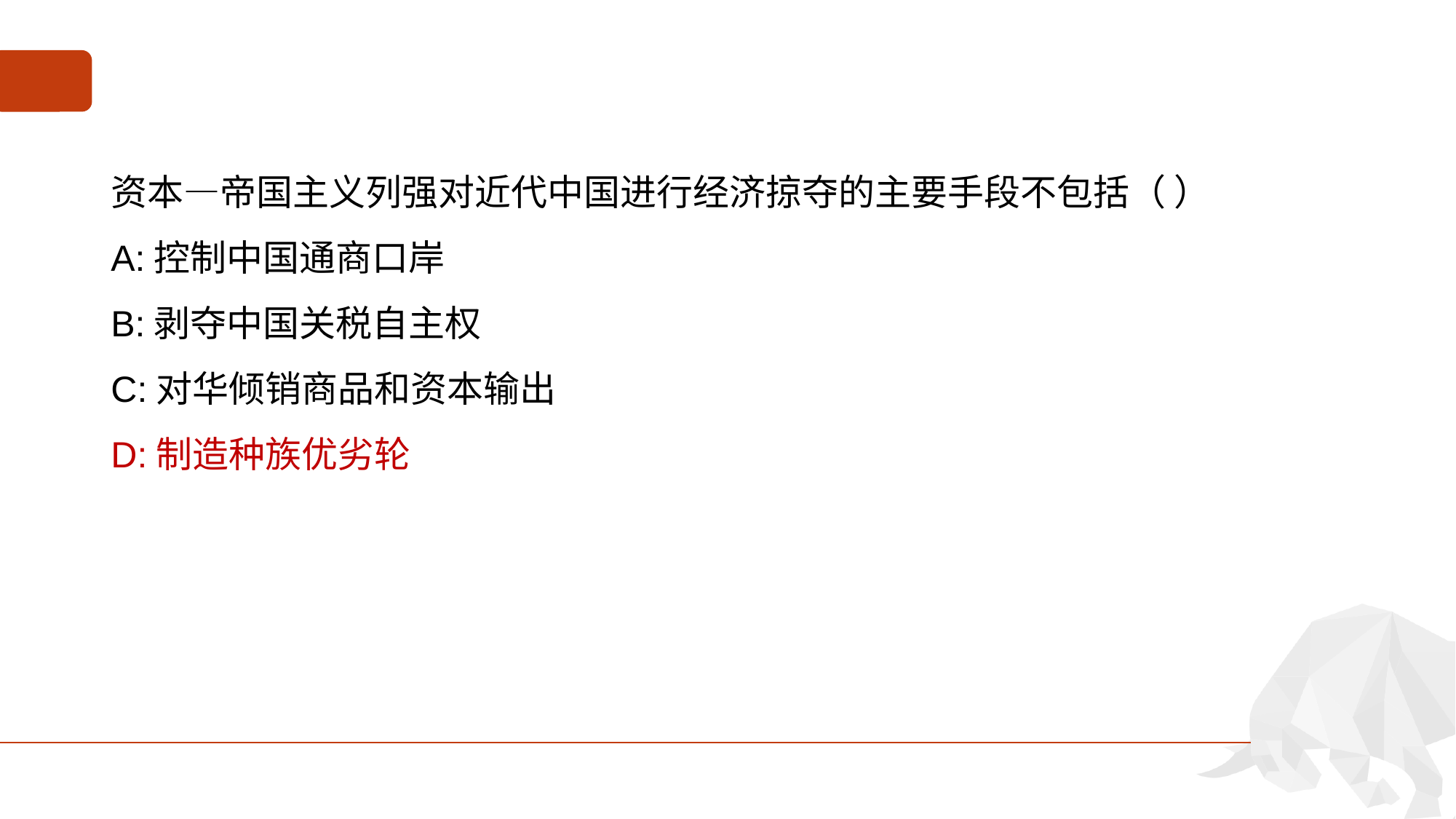

#
资本—帝国主义列强对近代中国进行经济掠夺的主要手段不包括（ ）
A:控制中国通商口岸
B:剥夺中国关税自主权
C:对华倾销商品和资本输出
D:制造种族优劣轮